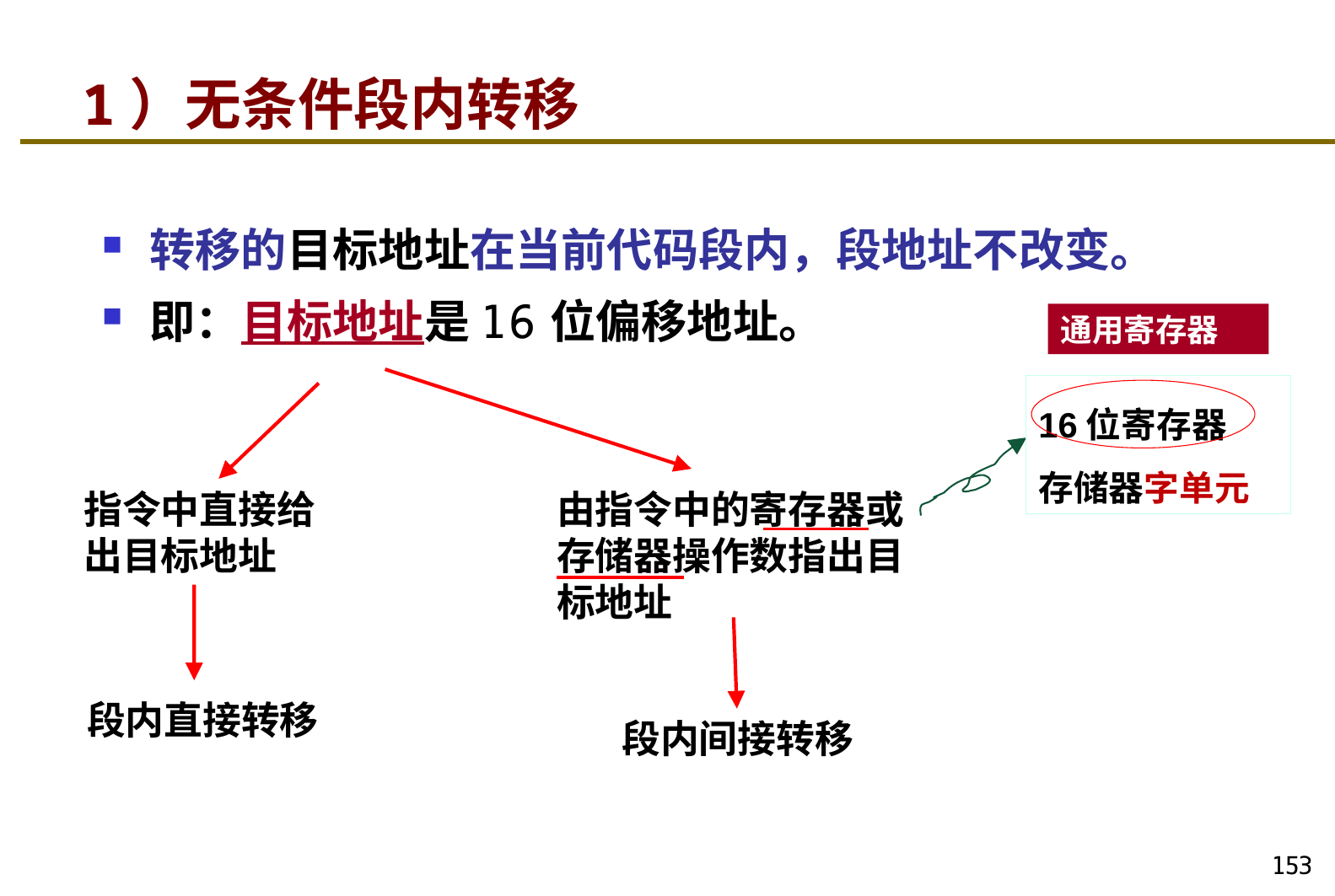

# 1）无条件段内转移
转移的目标地址在当前代码段内，段地址不改变。
即：目标地址是16位偏移地址。
通用寄存器

16位寄存器
存储器字单元

指令中直接给出目标地址
由指令中的寄存器或存储器操作数指出目标地址

段内直接转移
段内间接转移
153